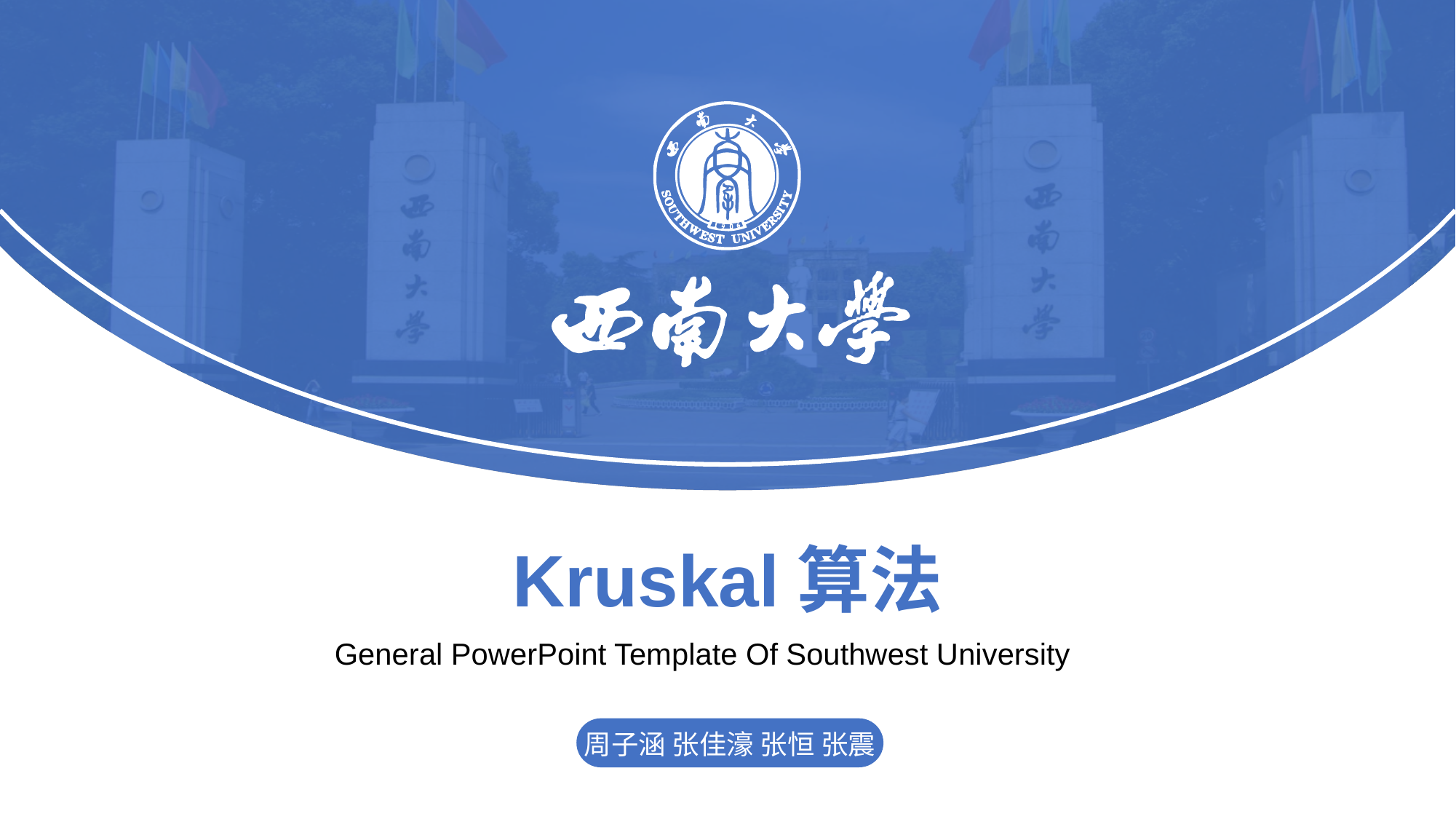

Kruskal算法
General PowerPoint Template Of Southwest University

周子涵 张佳濠 张恒 张震
2022/5/1